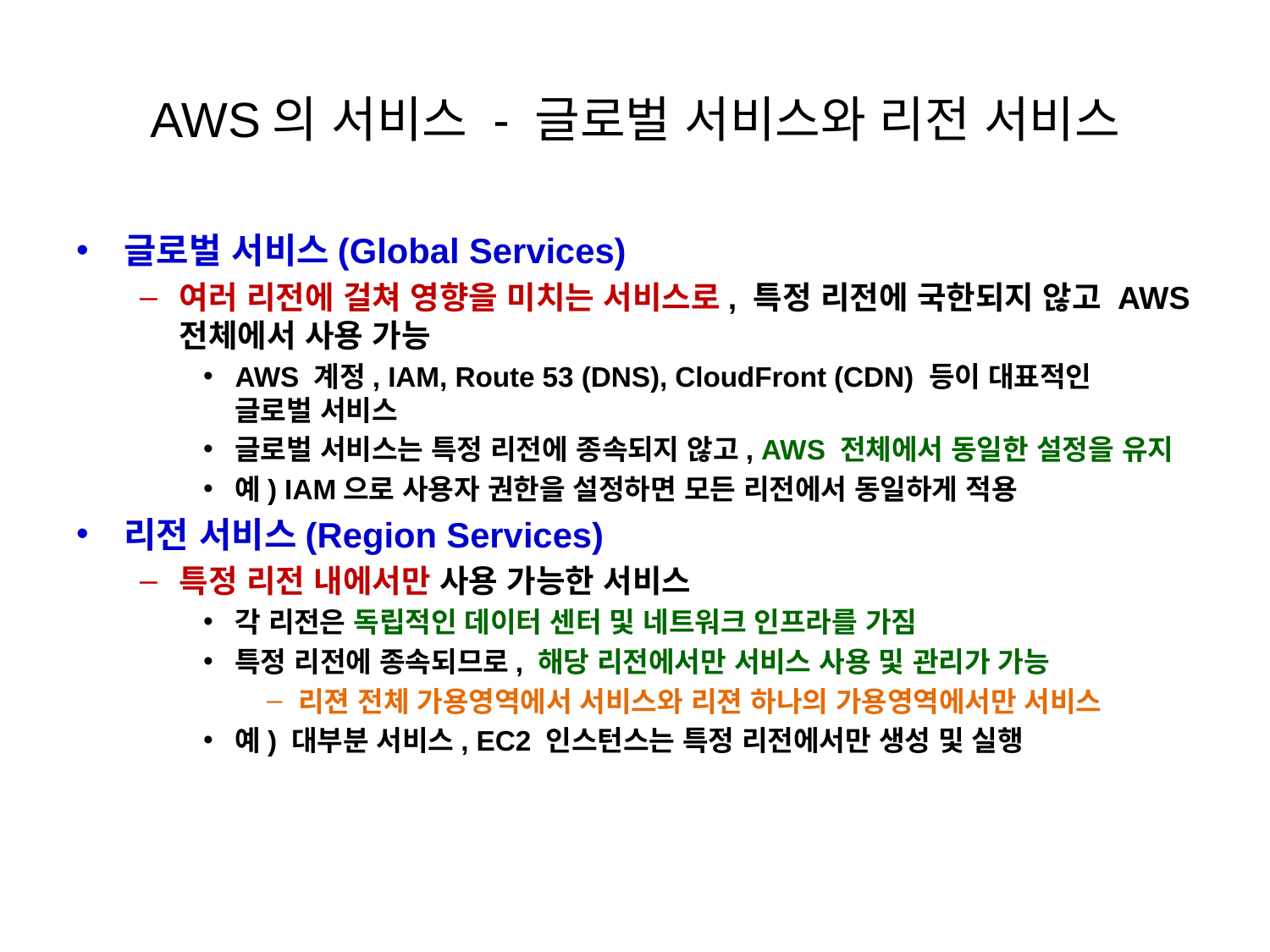

# AWS의 서비스 - 글로벌 서비스와 리전 서비스
글로벌 서비스(Global Services)
여러 리전에 걸쳐 영향을 미치는 서비스로, 특정 리전에 국한되지 않고 AWS 전체에서 사용 가능
AWS 계정, IAM, Route 53 (DNS), CloudFront (CDN) 등이 대표적인
글로벌 서비스
글로벌 서비스는 특정 리전에 종속되지 않고, AWS 전체에서 동일한 설정을 유지
예) IAM으로 사용자 권한을 설정하면 모든 리전에서 동일하게 적용
리전 서비스(Region Services)
특정 리전 내에서만 사용 가능한 서비스
각 리전은 독립적인 데이터 센터 및 네트워크 인프라를 가짐
특정 리전에 종속되므로, 해당 리전에서만 서비스 사용 및 관리가 가능
리젼 전체 가용영역에서 서비스와 리젼 하나의 가용영역에서만 서비스
예) 대부분 서비스, EC2 인스턴스는 특정 리전에서만 생성 및 실행